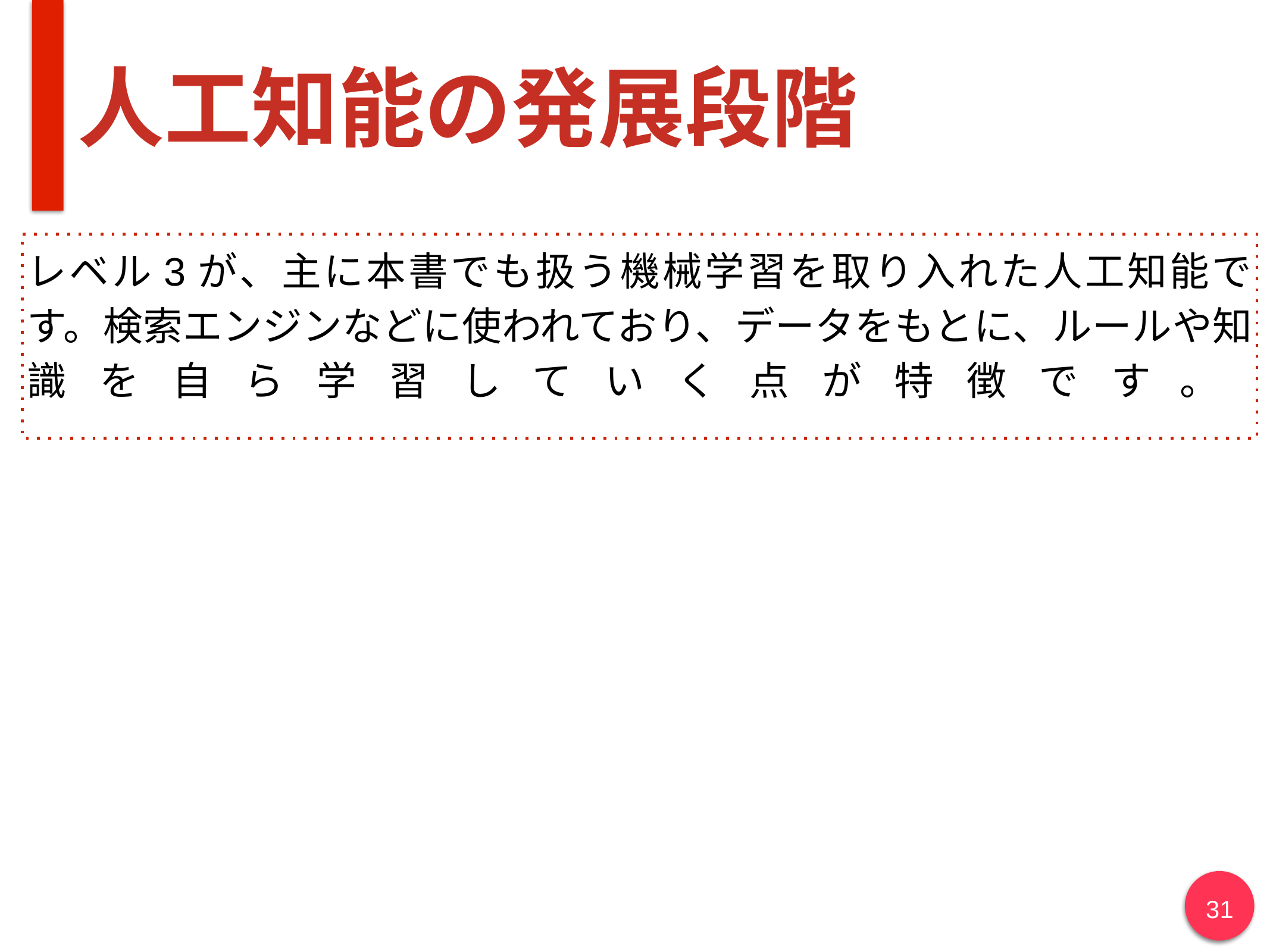

# 人工知能の発展段階
レベル3が、主に本書でも扱う機械学習を取り入れた人工知能です。検索エンジンなどに使われており、データをもとに、ルールや知識を自ら学習していく点が特徴です。

31